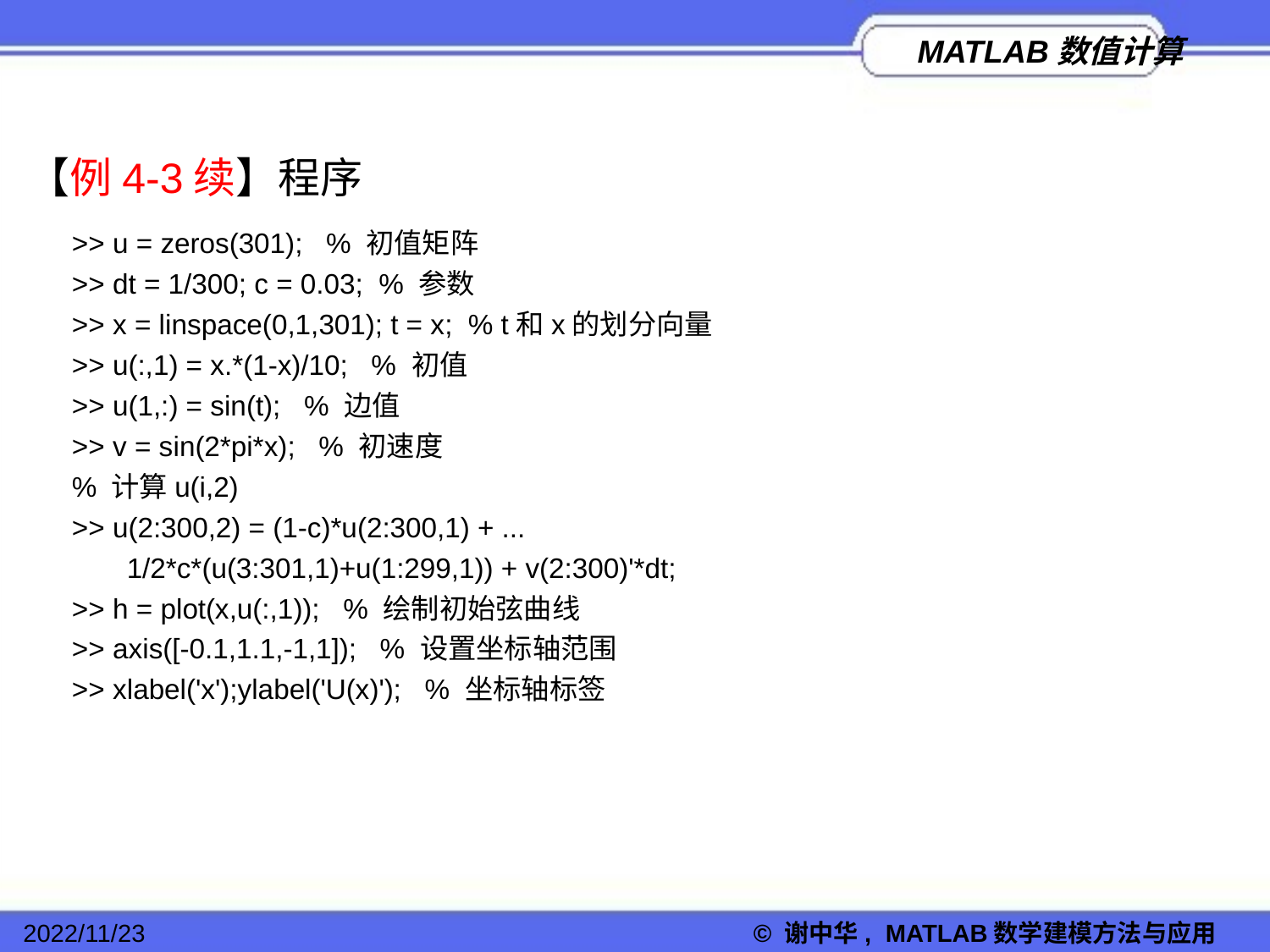

【例4-3续】程序
>> u = zeros(301);   % 初值矩阵
>> dt = 1/300; c = 0.03;  % 参数
>> x = linspace(0,1,301); t = x;  % t和x的划分向量
>> u(:,1) = x.*(1-x)/10;   % 初值
>> u(1,:) = sin(t);   % 边值
>> v = sin(2*pi*x);   % 初速度
% 计算u(i,2)
>> u(2:300,2) = (1-c)*u(2:300,1) + ...
       1/2*c*(u(3:301,1)+u(1:299,1)) + v(2:300)'*dt;
>> h = plot(x,u(:,1));   % 绘制初始弦曲线
>> axis([-0.1,1.1,-1,1]);   % 设置坐标轴范围
>> xlabel('x');ylabel('U(x)');   % 坐标轴标签
2022/11/23
© 谢中华,  MATLAB数学建模方法与应用